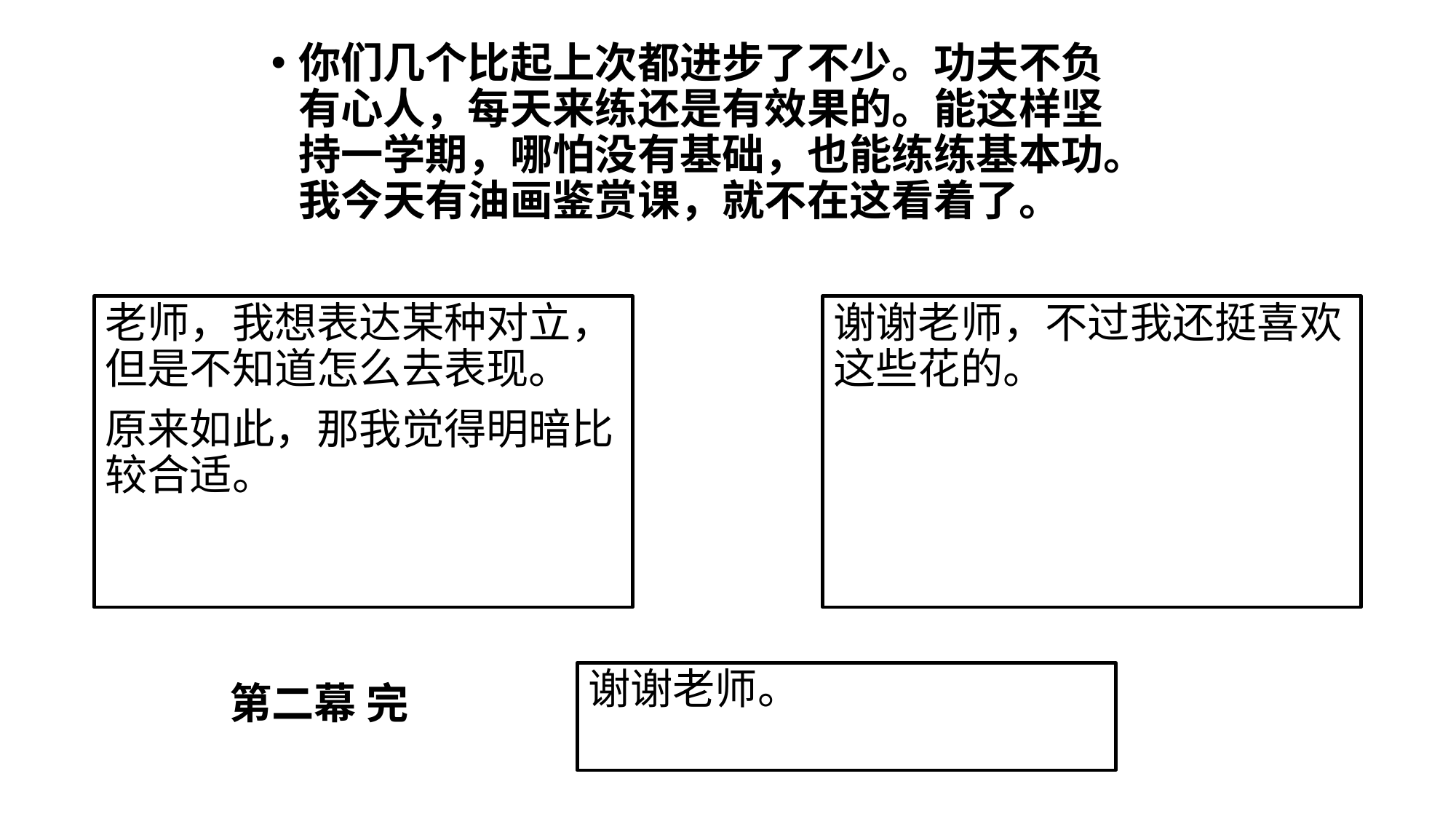

你们几个比起上次都进步了不少。功夫不负有心人，每天来练还是有效果的。能这样坚持一学期，哪怕没有基础，也能练练基本功。我今天有油画鉴赏课，就不在这看着了。
老师，我想表达某种对立，但是不知道怎么去表现。
原来如此，那我觉得明暗比较合适。
谢谢老师，不过我还挺喜欢这些花的。
谢谢老师。
第二幕 完